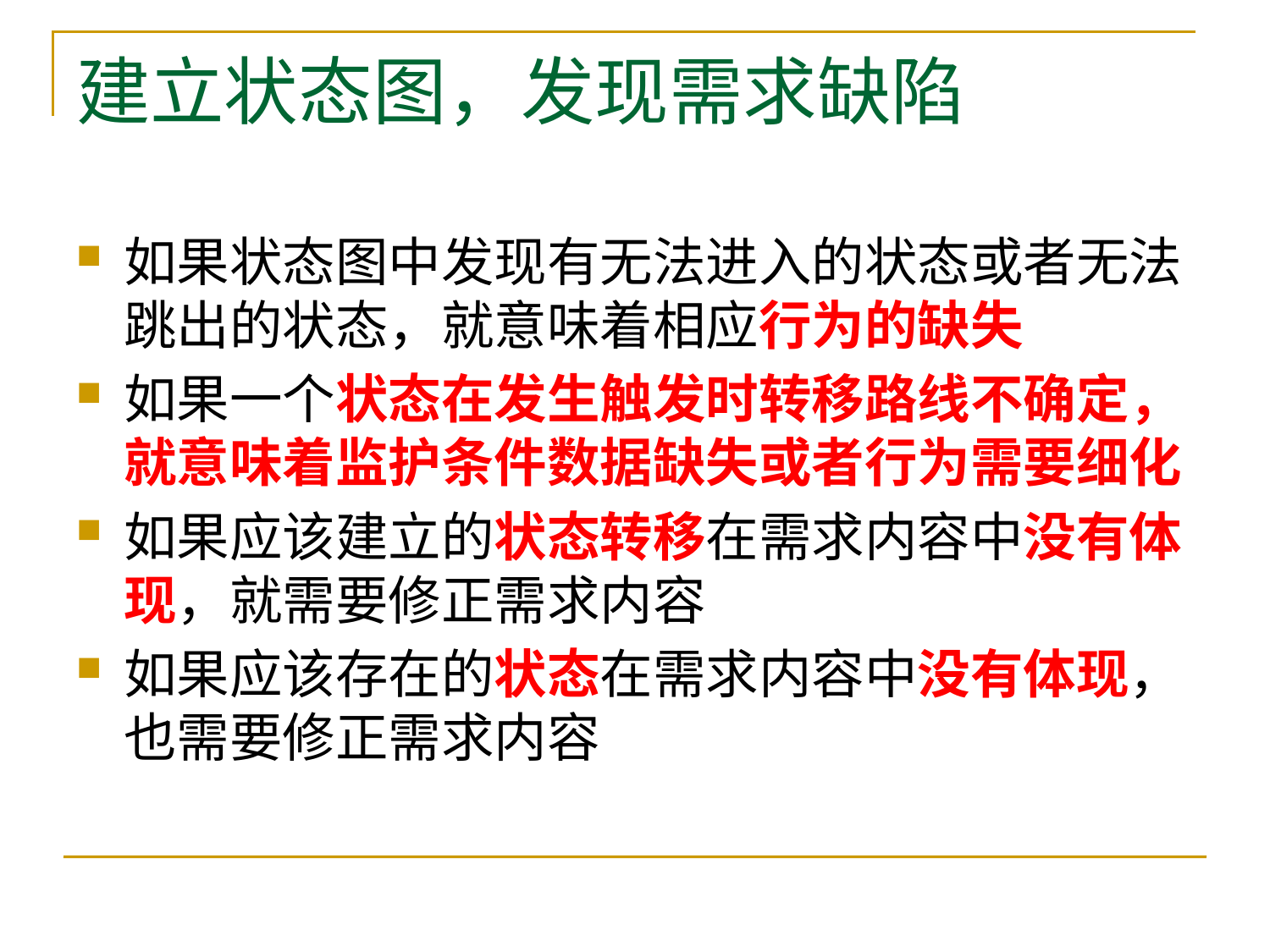

# 建立状态图，发现需求缺陷
如果状态图中发现有无法进入的状态或者无法跳出的状态，就意味着相应行为的缺失
如果一个状态在发生触发时转移路线不确定，就意味着监护条件数据缺失或者行为需要细化
如果应该建立的状态转移在需求内容中没有体现，就需要修正需求内容
如果应该存在的状态在需求内容中没有体现，也需要修正需求内容